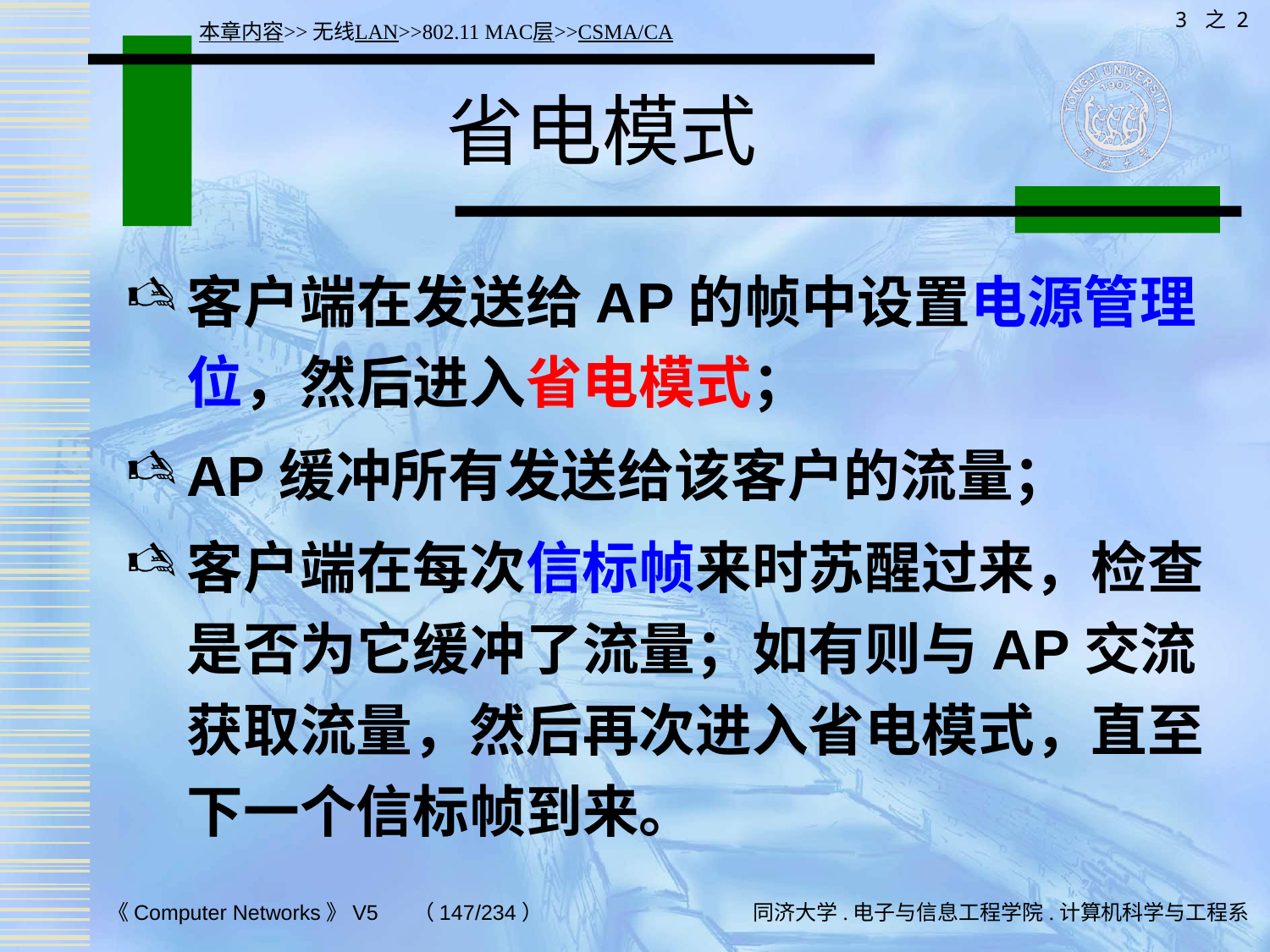

3 之 2
本章内容>>无线LAN>>802.11 MAC层>>CSMA/CA
# 省电模式
客户端在发送给AP的帧中设置电源管理位，然后进入省电模式；
AP缓冲所有发送给该客户的流量；
客户端在每次信标帧来时苏醒过来，检查是否为它缓冲了流量；如有则与AP交流获取流量，然后再次进入省电模式，直至下一个信标帧到来。